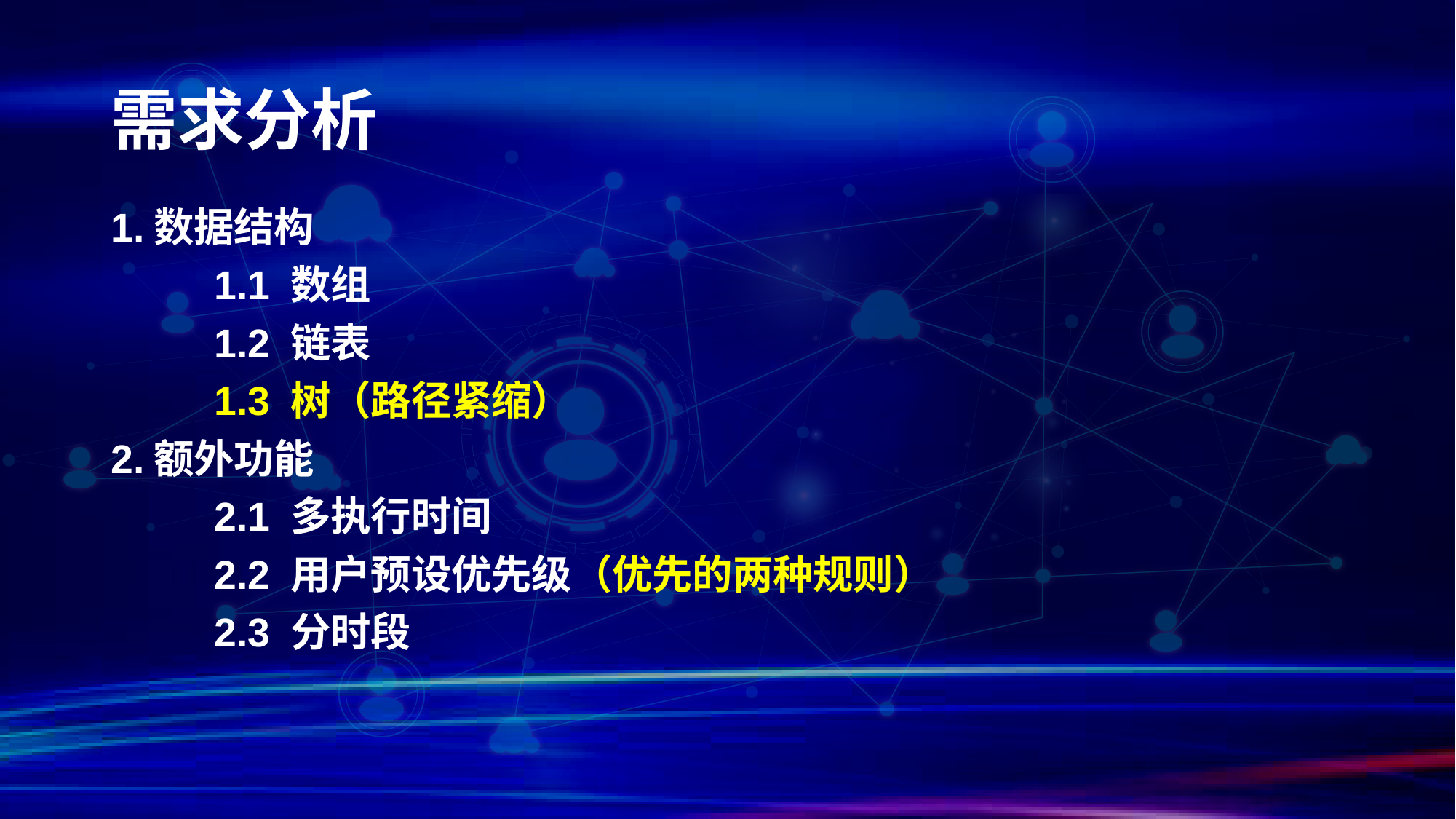

# 需求分析
1.数据结构
	1.1 数组
	1.2 链表
	1.3 树（路径紧缩）
2.额外功能
	2.1 多执行时间
	2.2 用户预设优先级（优先的两种规则）
	2.3 分时段